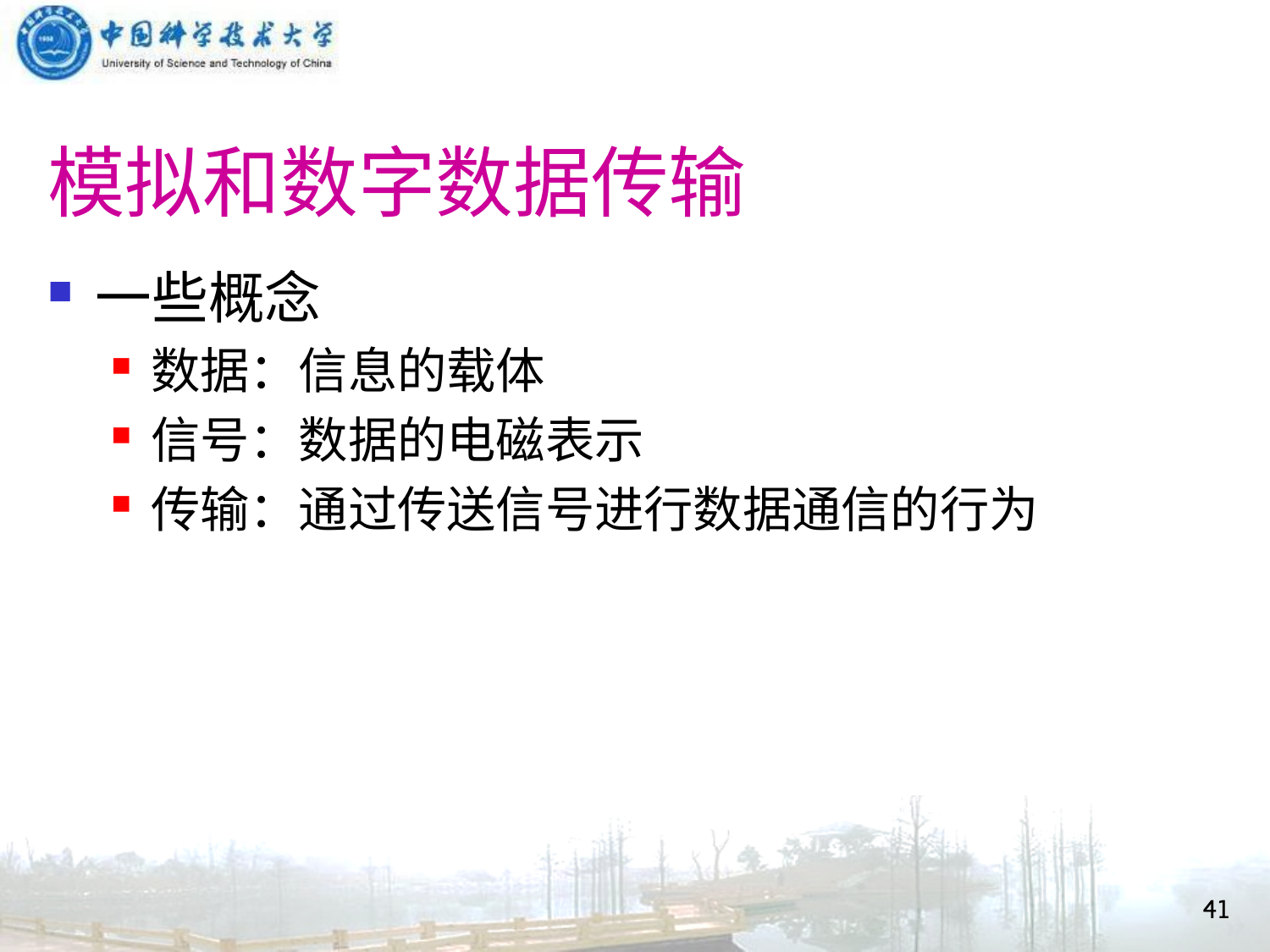

# 模拟和数字数据传输
一些概念
数据：信息的载体
信号：数据的电磁表示
传输：通过传送信号进行数据通信的行为
41